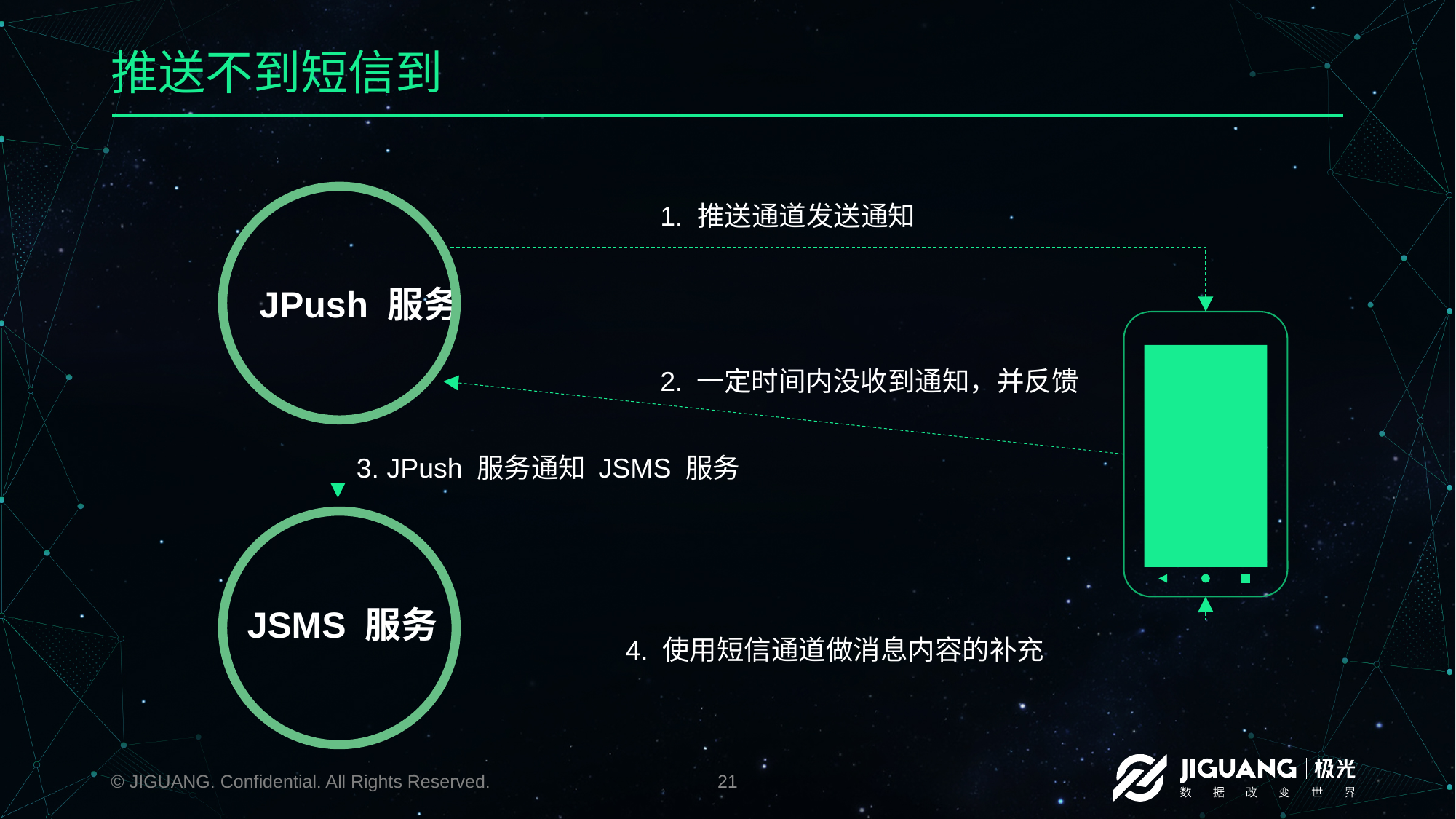

# 推送不到短信到

1. 推送通道发送通知
JPush 服务

2. 一定时间内没收到通知，并反馈
3. JPush 服务通知 JSMS 服务

JSMS 服务
4. 使用短信通道做消息内容的补充
© JIGUANG. Confidential. All Rights Reserved.
21